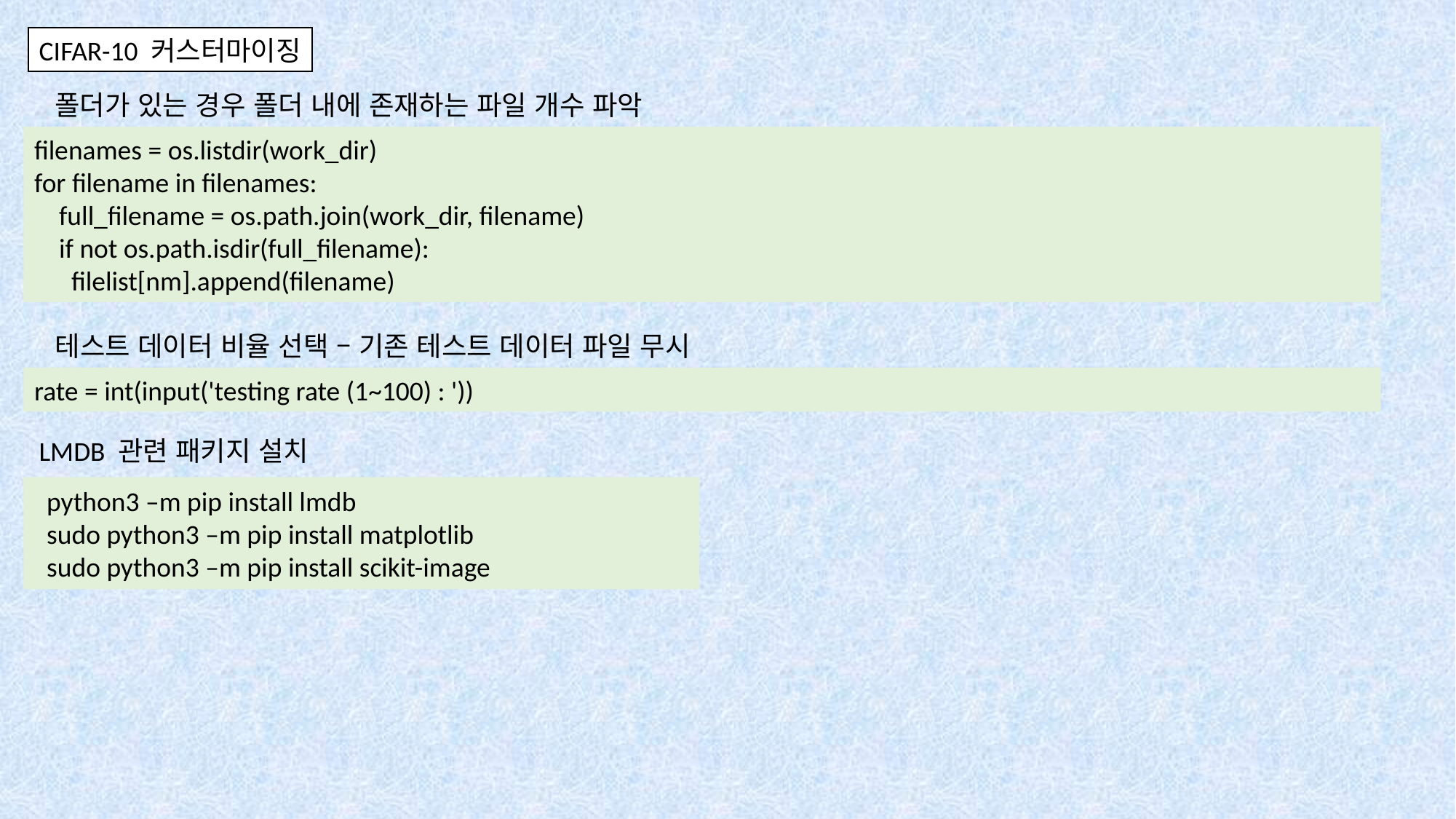

CIFAR-10 커스터마이징
폴더가 있는 경우 폴더 내에 존재하는 파일 개수 파악
filenames = os.listdir(work_dir)
for filename in filenames:
    full_filename = os.path.join(work_dir, filename)
    if not os.path.isdir(full_filename):
      filelist[nm].append(filename)
테스트 데이터 비율 선택 – 기존 테스트 데이터 파일 무시
rate = int(input('testing rate (1~100) : '))
LMDB 관련 패키지 설치
  python3 –m pip install lmdb
  sudo python3 –m pip install matplotlib
  sudo python3 –m pip install scikit-image